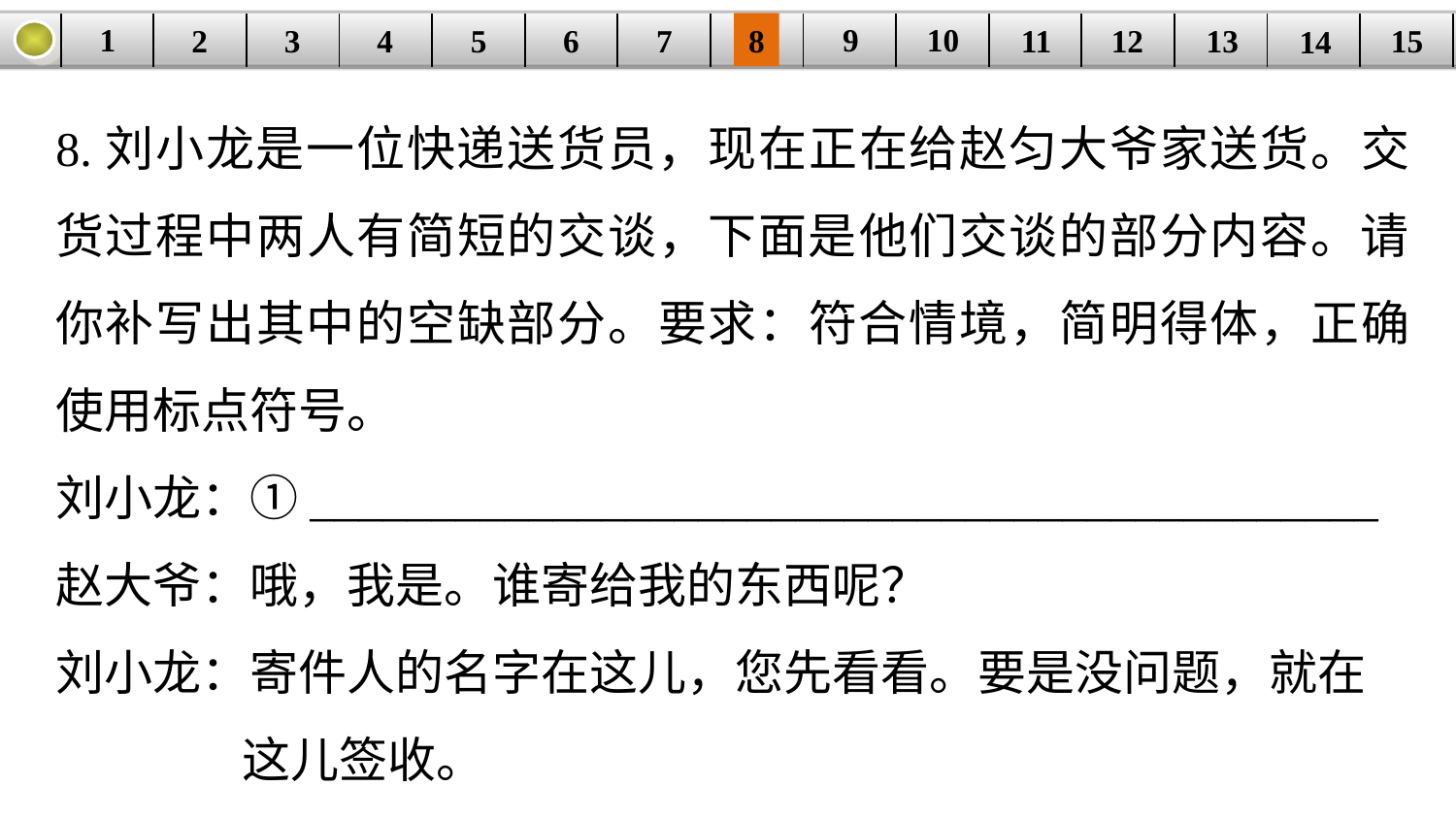

9
10
1
3
4
5
6
8
11
2
12
15
|  |  |  |  |  |  |  |  |  |  |  |  |  |  |  |
| --- | --- | --- | --- | --- | --- | --- | --- | --- | --- | --- | --- | --- | --- | --- |
7
13
14

8.刘小龙是一位快递送货员，现在正在给赵匀大爷家送货。交货过程中两人有简短的交谈，下面是他们交谈的部分内容。请你补写出其中的空缺部分。要求：符合情境，简明得体，正确使用标点符号。
刘小龙：①____________________________________________
赵大爷：哦，我是。谁寄给我的东西呢？
刘小龙：寄件人的名字在这儿，您先看看。要是没问题，就在
                这儿签收。